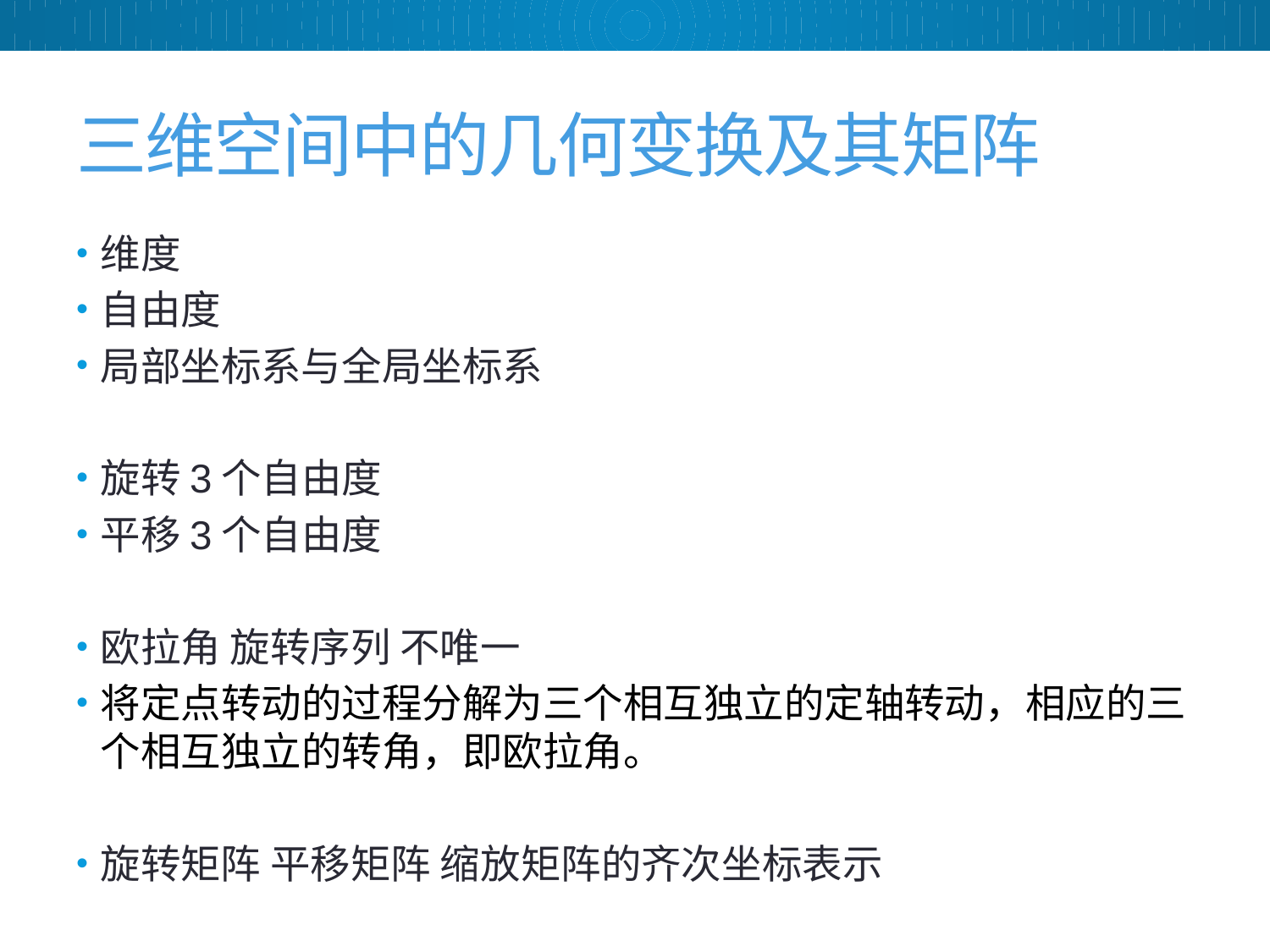

# 三维空间中的几何变换及其矩阵
维度
自由度
局部坐标系与全局坐标系

旋转3个自由度
平移3个自由度

欧拉角 旋转序列 不唯一
将定点转动的过程分解为三个相互独立的定轴转动，相应的三个相互独立的转角，即欧拉角。

旋转矩阵 平移矩阵 缩放矩阵的齐次坐标表示